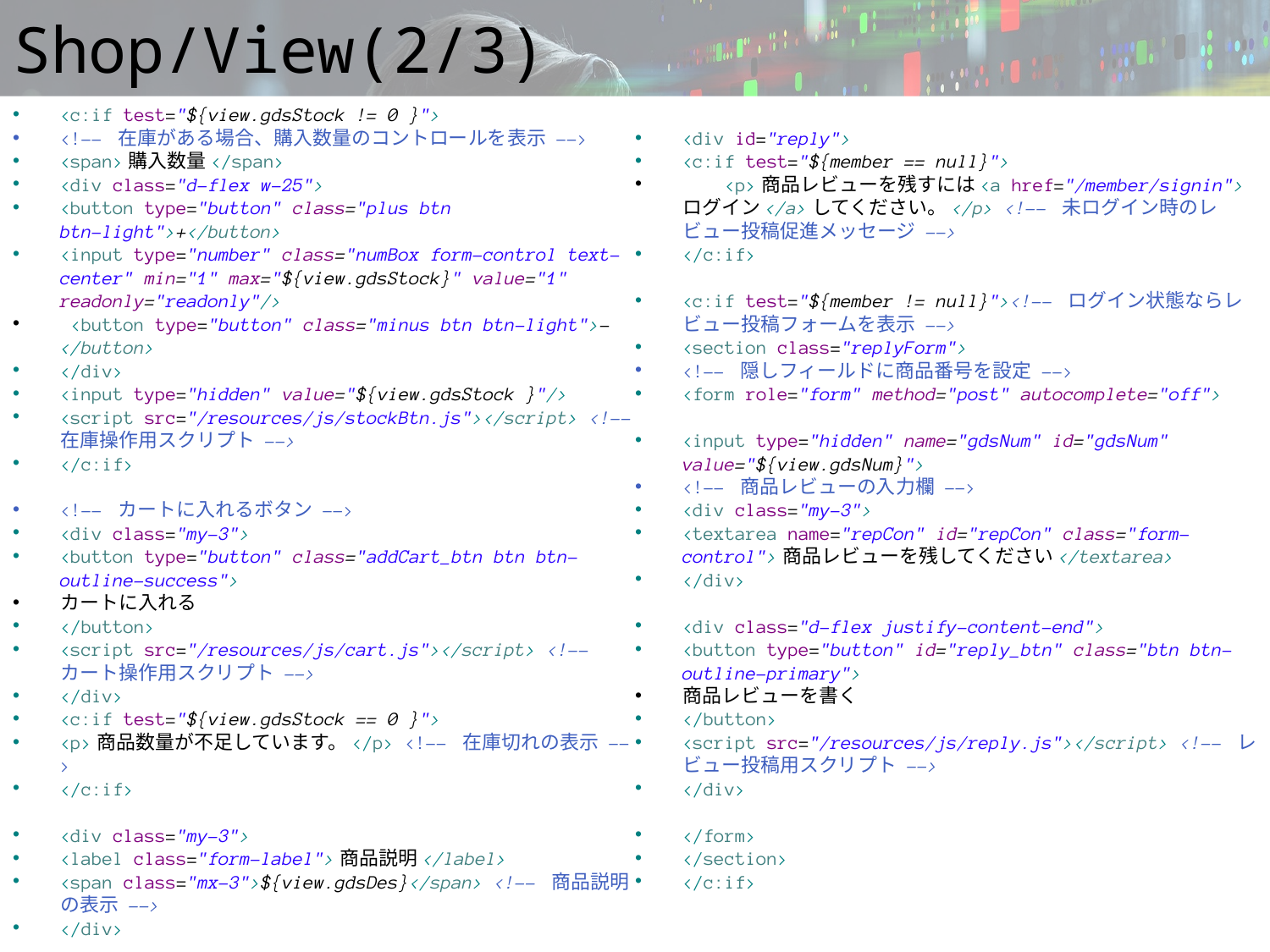

# Shop/View(2/3)
<c:if test="${view.gdsStock != 0 }">
<!-- 在庫がある場合、購入数量のコントロールを表示 -->
<span>購入数量</span>
<div class="d-flex w-25">
<button type="button" class="plus btn btn-light">+</button>
<input type="number" class="numBox form-control text-center" min="1" max="${view.gdsStock}" value="1" readonly="readonly"/>
 <button type="button" class="minus btn btn-light">-</button>
</div>
<input type="hidden" value="${view.gdsStock }"/>
<script src="/resources/js/stockBtn.js"></script> <!-- 在庫操作用スクリプト -->
</c:if>

<!-- カートに入れるボタン -->
<div class="my-3">
<button type="button" class="addCart_btn btn btn-outline-success">
カートに入れる
</button>
<script src="/resources/js/cart.js"></script> <!-- カート操作用スクリプト -->
</div>
<c:if test="${view.gdsStock == 0 }">
<p>商品数量が不足しています。</p> <!-- 在庫切れの表示 -->
</c:if>

<div class="my-3">
<label class="form-label">商品説明</label>
<span class="mx-3">${view.gdsDes}</span> <!-- 商品説明の表示 -->
</div>

<div id="reply">
<c:if test="${member == null}">
    <p>商品レビューを残すには<a href="/member/signin">ログイン</a>してください。</p> <!-- 未ログイン時のレビュー投稿促進メッセージ -->
</c:if>

<c:if test="${member != null}"><!-- ログイン状態ならレビュー投稿フォームを表示 -->
<section class="replyForm">
<!-- 隠しフィールドに商品番号を設定 -->
<form role="form" method="post" autocomplete="off">

<input type="hidden" name="gdsNum" id="gdsNum" value="${view.gdsNum}">
<!-- 商品レビューの入力欄 -->
<div class="my-3">
<textarea name="repCon" id="repCon" class="form-control">商品レビューを残してください</textarea>
</div>

<div class="d-flex justify-content-end">
<button type="button" id="reply_btn" class="btn btn-outline-primary">
商品レビューを書く
</button>
<script src="/resources/js/reply.js"></script> <!-- レビュー投稿用スクリプト -->
</div>

</form>
</section>
</c:if>